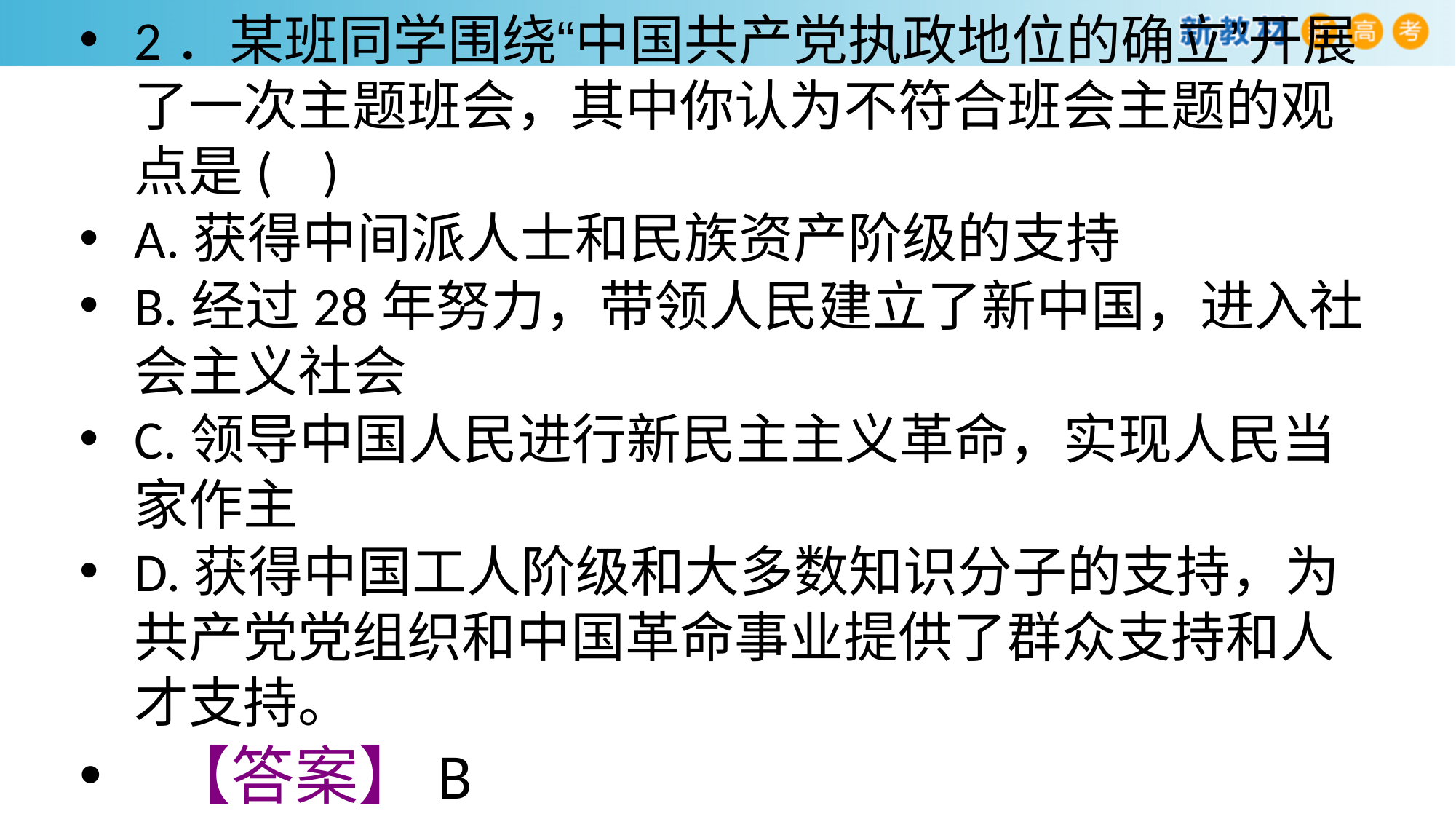

2．某班同学围绕“中国共产党执政地位的确立”开展了一次主题班会，其中你认为不符合班会主题的观点是(    )
A.获得中间派人士和民族资产阶级的支持
B.经过28年努力，带领人民建立了新中国，进入社会主义社会
C.领导中国人民进行新民主主义革命，实现人民当家作主
D.获得中国工人阶级和大多数知识分子的支持，为共产党党组织和中国革命事业提供了群众支持和人才支持。
 【答案】B